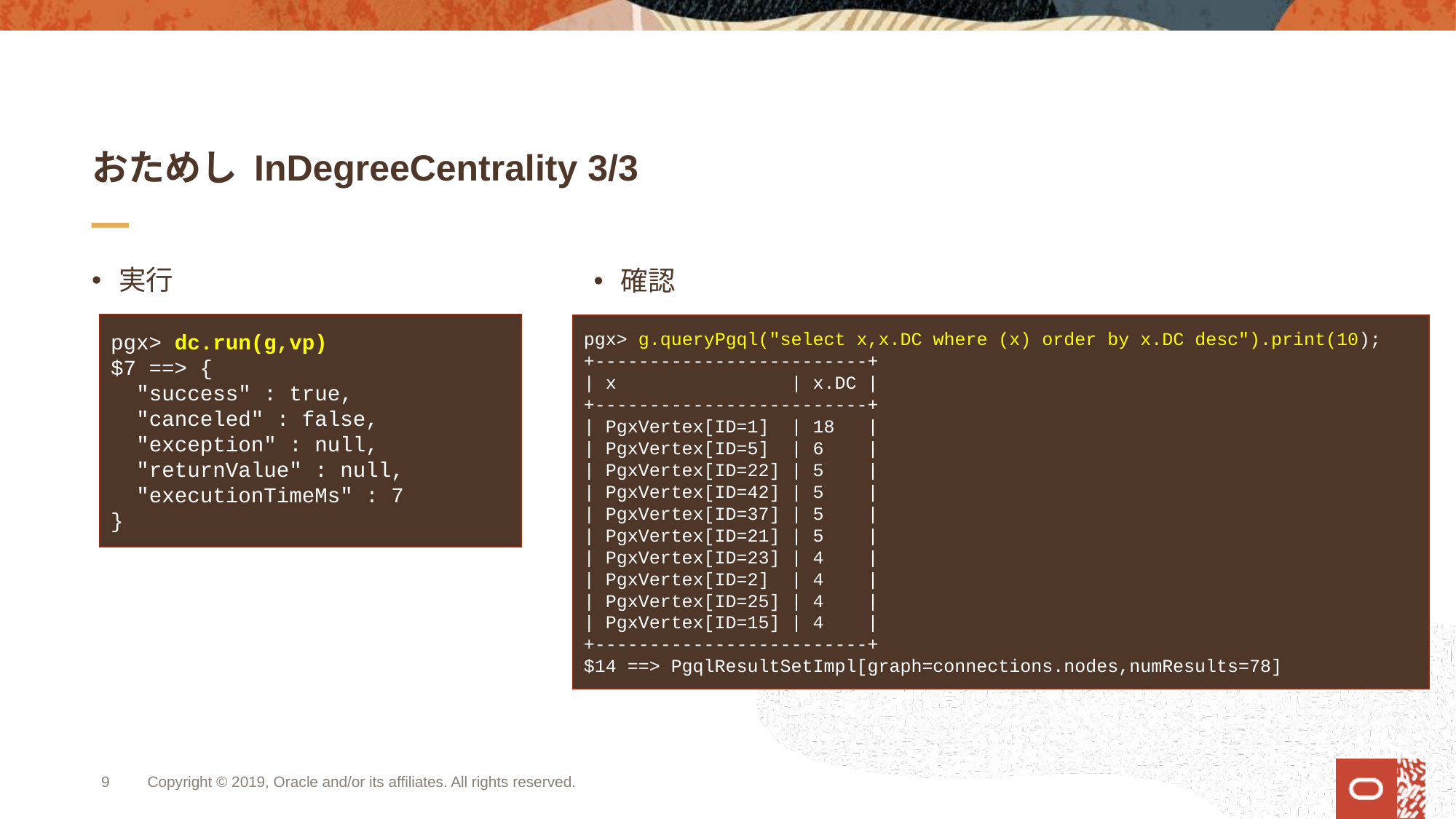

# おためし InDegreeCentrality 3/3
実行
確認
pgx> dc.run(g,vp)
$7 ==> {
  "success" : true,
  "canceled" : false,
  "exception" : null,
  "returnValue" : null,
  "executionTimeMs" : 7
}
pgx> g.queryPgql("select x,x.DC where (x) order by x.DC desc").print(10);
+-------------------------+
| x                | x.DC |
+-------------------------+
| PgxVertex[ID=1]  | 18   |
| PgxVertex[ID=5]  | 6    |
| PgxVertex[ID=22] | 5    |
| PgxVertex[ID=42] | 5    |
| PgxVertex[ID=37] | 5    |
| PgxVertex[ID=21] | 5    |
| PgxVertex[ID=23] | 4    |
| PgxVertex[ID=2]  | 4    |
| PgxVertex[ID=25] | 4    |
| PgxVertex[ID=15] | 4    |
+-------------------------+
$14 ==> PgqlResultSetImpl[graph=connections.nodes,numResults=78]
9
Copyright © 2019, Oracle and/or its affiliates. All rights reserved.